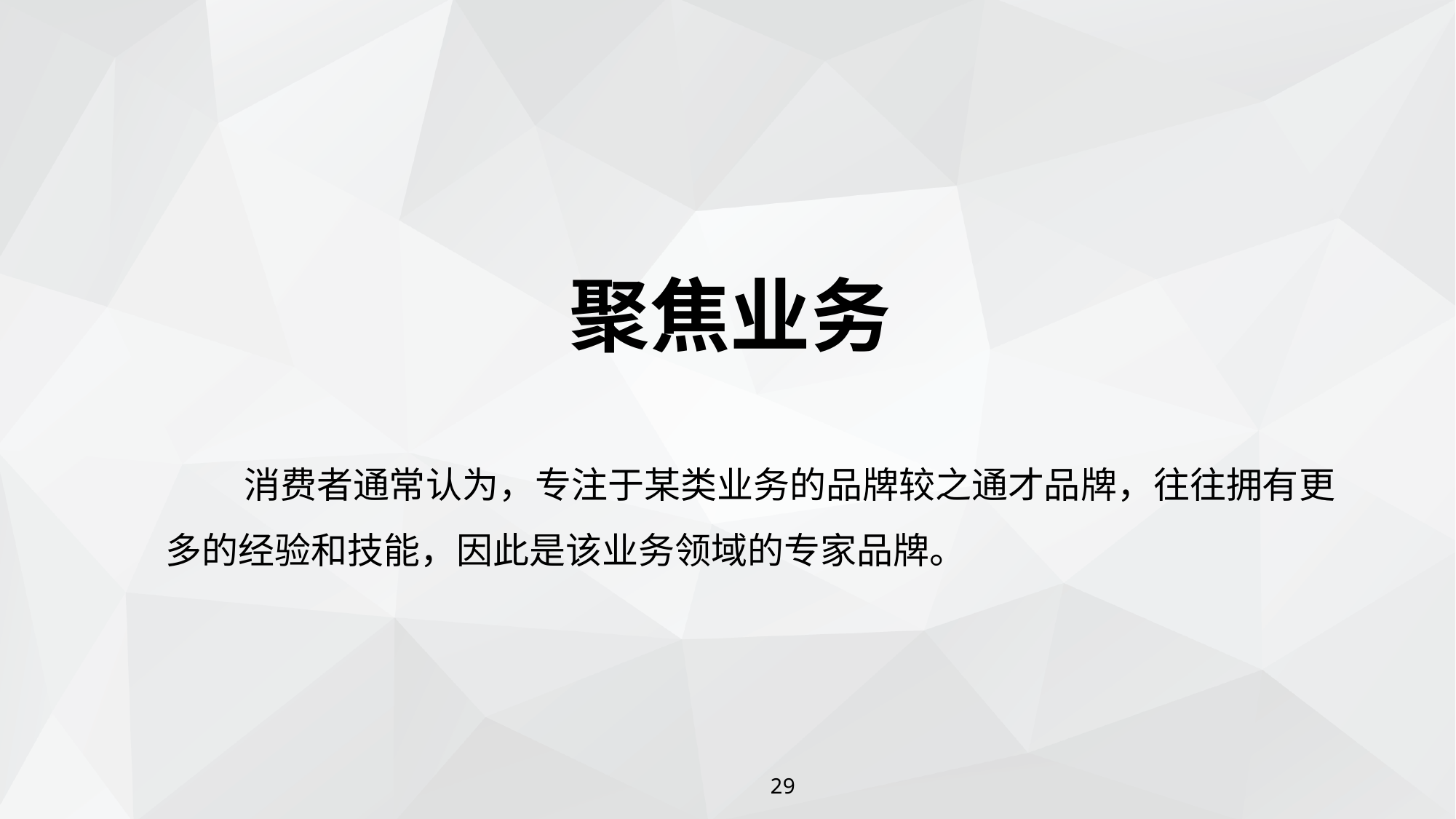

聚焦业务
消费者通常认为，专注于某类业务的品牌较之通才品牌，往往拥有更多的经验和技能，因此是该业务领域的专家品牌。
29